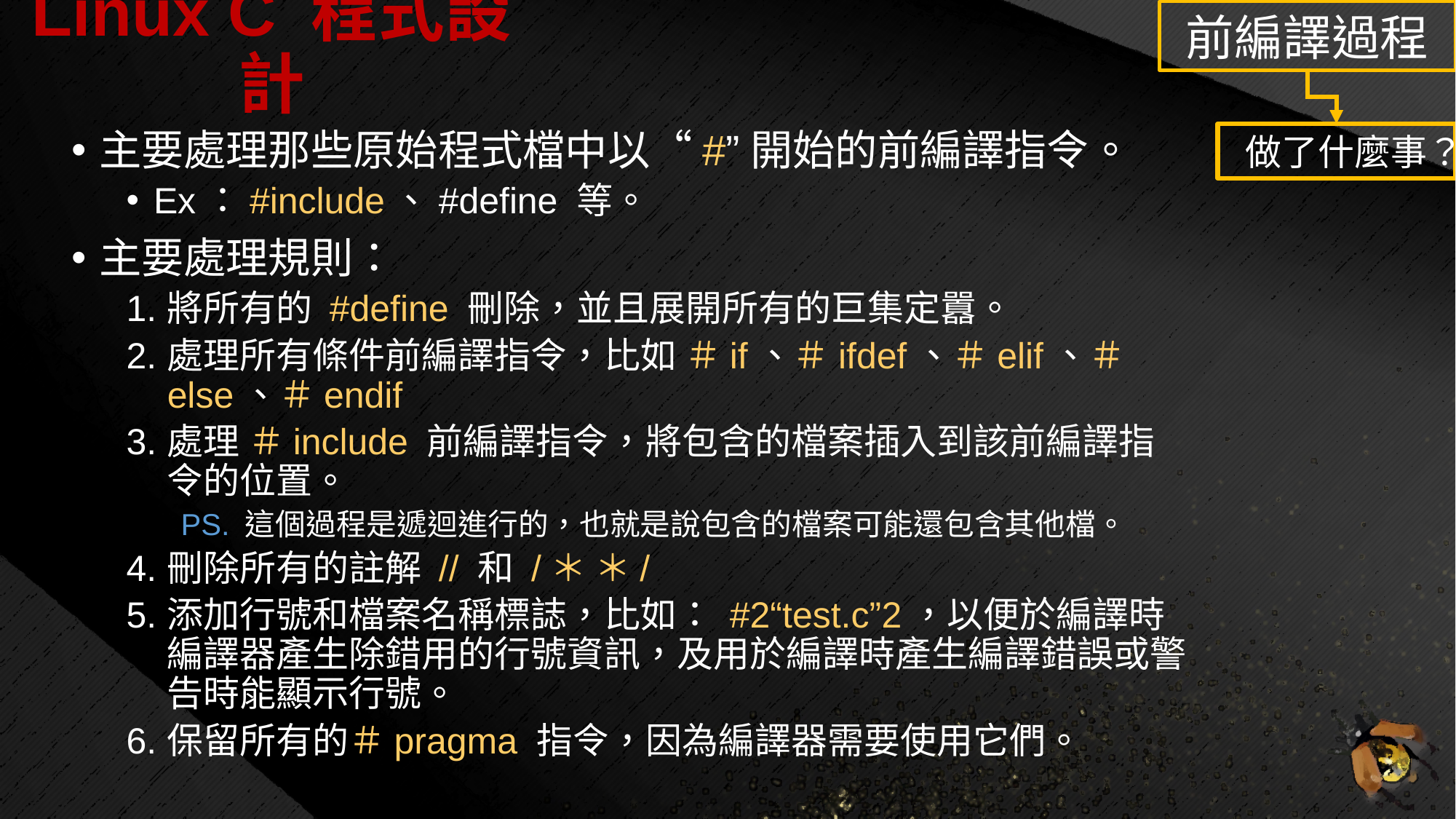

# Linux C 程式設計
前編譯過程
主要處理那些原始程式檔中以“#”開始的前編譯指令。
Ex：#include、#define 等。
主要處理規則：
將所有的 #define 刪除，並且展開所有的巨集定囂。
處理所有條件前編譯指令，比如 ＃if、＃ifdef、＃elif、＃else、＃endif
處理 ＃include 前編譯指令，將包含的檔案插入到該前編譯指令的位置。
PS. 這個過程是遞迴進行的，也就是說包含的檔案可能還包含其他檔。
刪除所有的註解 // 和 /＊ ＊/
添加行號和檔案名稱標誌，比如： #2“test.c”2，以便於編譯時編譯器產生除錯用的行號資訊，及用於編譯時產生編譯錯誤或警告時能顯示行號。
保留所有的＃pragma 指令，因為編譯器需要使用它們。
做了什麼事？